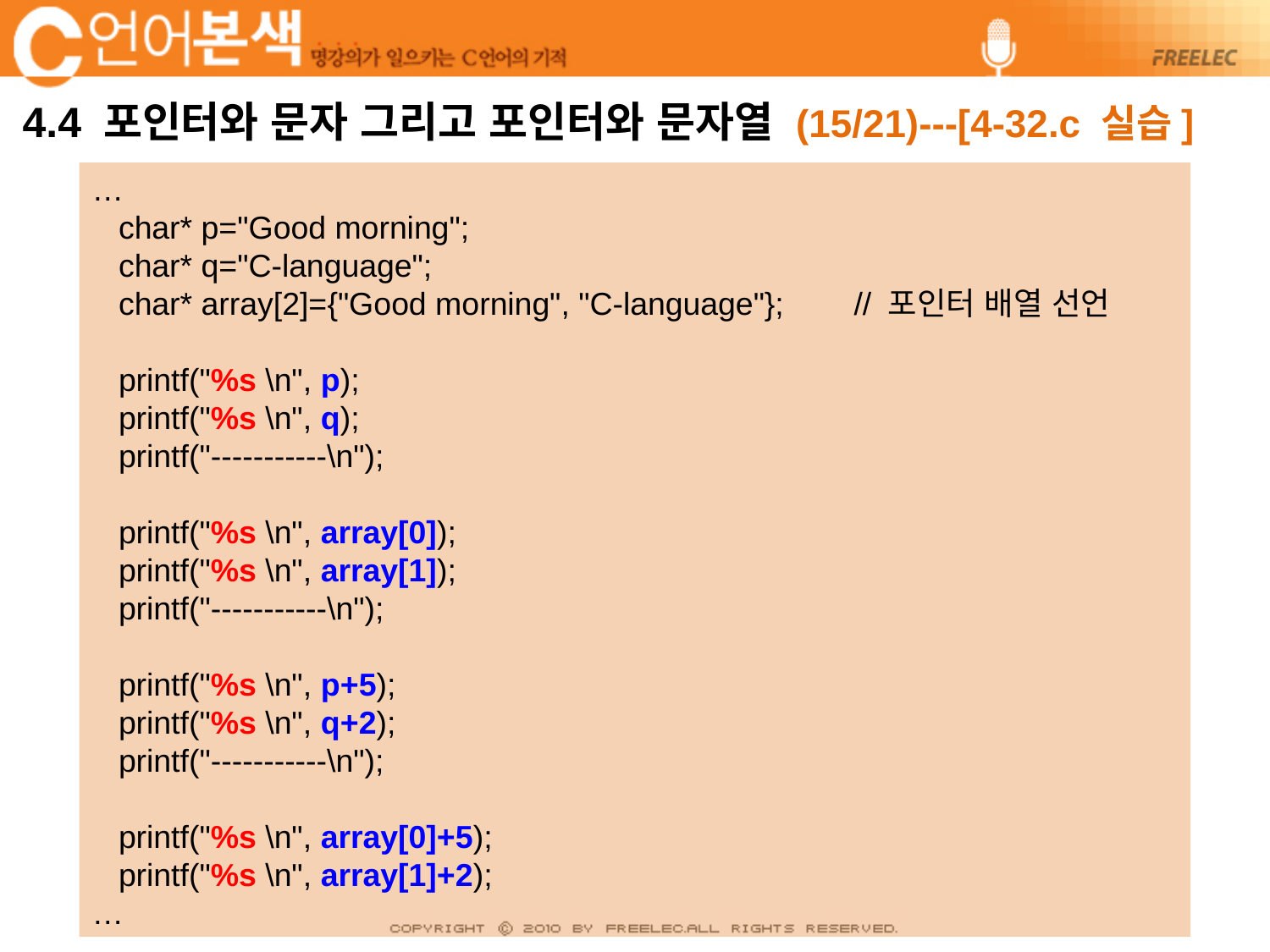

# 4.4 포인터와 문자 그리고 포인터와 문자열 (15/21)---[4-32.c 실습]
…
   char* p="Good morning";
   char* q="C-language";
   char* array[2]={"Good morning", "C-language"};	// 포인터 배열 선언

   printf("%s \n", p);
   printf("%s \n", q);
   printf("-----------\n");

   printf("%s \n", array[0]);
   printf("%s \n", array[1]);
   printf("-----------\n");

   printf("%s \n", p+5);
   printf("%s \n", q+2);
   printf("-----------\n");

   printf("%s \n", array[0]+5);
   printf("%s \n", array[1]+2);
…